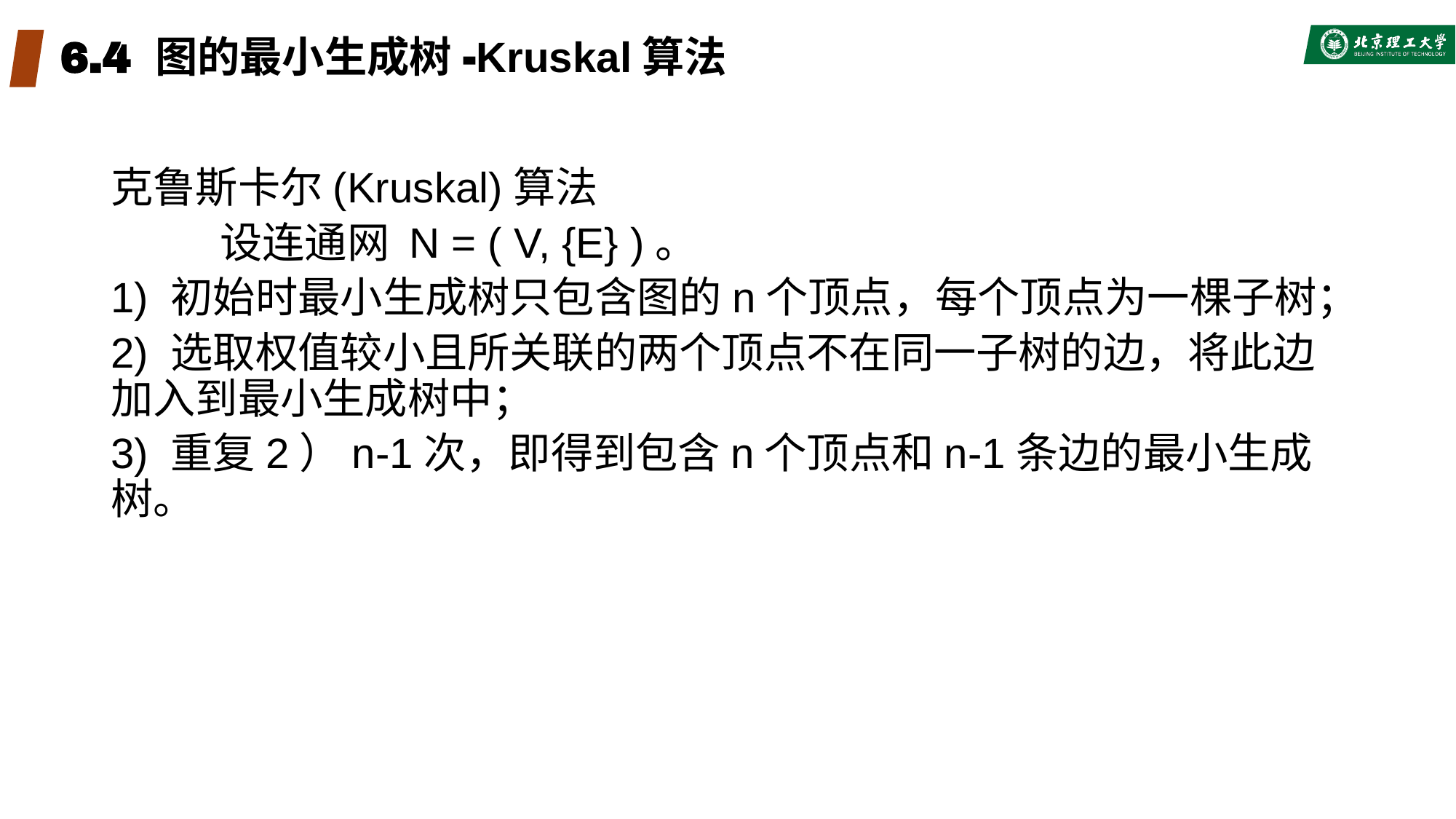

# 6.4 图的最小生成树-Kruskal算法
克鲁斯卡尔(Kruskal)算法
	设连通网 N = ( V, {E} )。
1) 初始时最小生成树只包含图的n个顶点，每个顶点为一棵子树；
2) 选取权值较小且所关联的两个顶点不在同一子树的边，将此边加入到最小生成树中；
3) 重复2）n-1次，即得到包含n个顶点和n-1条边的最小生成树。